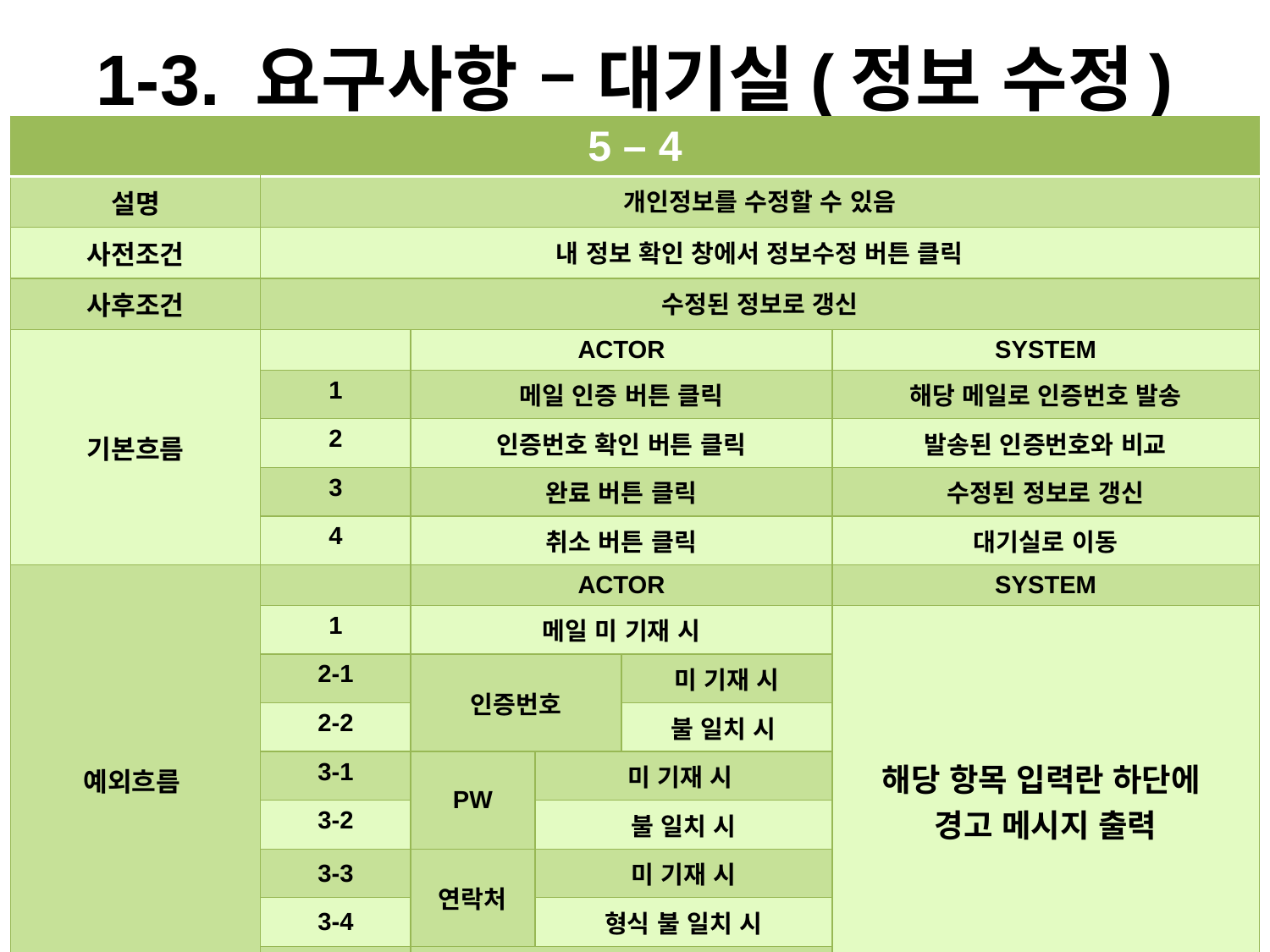

# 1-3. 요구사항 – 대기실(정보 수정)
| 5 – 4 |  |  |  |  |  |
| --- | --- | --- | --- | --- | --- |
| 설명 | 개인정보를 수정할 수 있음 |  |  |  |  |
| 사전조건 | 내 정보 확인 창에서 정보수정 버튼 클릭 |  |  |  |  |
| 사후조건 | 수정된 정보로 갱신 |  |  |  |  |
| 기본흐름 |  | ACTOR |  |  | SYSTEM |
|  | 1 | 메일 인증 버튼 클릭 |  |  | 해당 메일로 인증번호 발송 |
|  | 2 | 인증번호 확인 버튼 클릭 |  |  | 발송된 인증번호와 비교 |
|  | 3 | 완료 버튼 클릭 |  |  | 수정된 정보로 갱신 |
|  | 4 | 취소 버튼 클릭 |  |  | 대기실로 이동 |
| 예외흐름 |  | ACTOR |  |  | SYSTEM |
|  | 1 | 메일 미 기재 시 |  |  | 해당 항목 입력란 하단에 경고 메시지 출력 |
|  | 2-1 | 인증번호 |  | 미 기재 시 |  |
|  | 2-2 |  |  | 불 일치 시 |  |
|  | 3-1 | PW | 미 기재 시 |  |  |
|  | 3-2 |  | 불 일치 시 |  |  |
|  | 3-3 | 연락처 | 미 기재 시 |  |  |
|  | 3-4 |  | 형식 불 일치 시 |  |  |
|  | 3-5 | 메일 형식 불 일치 시 |  |  |  |